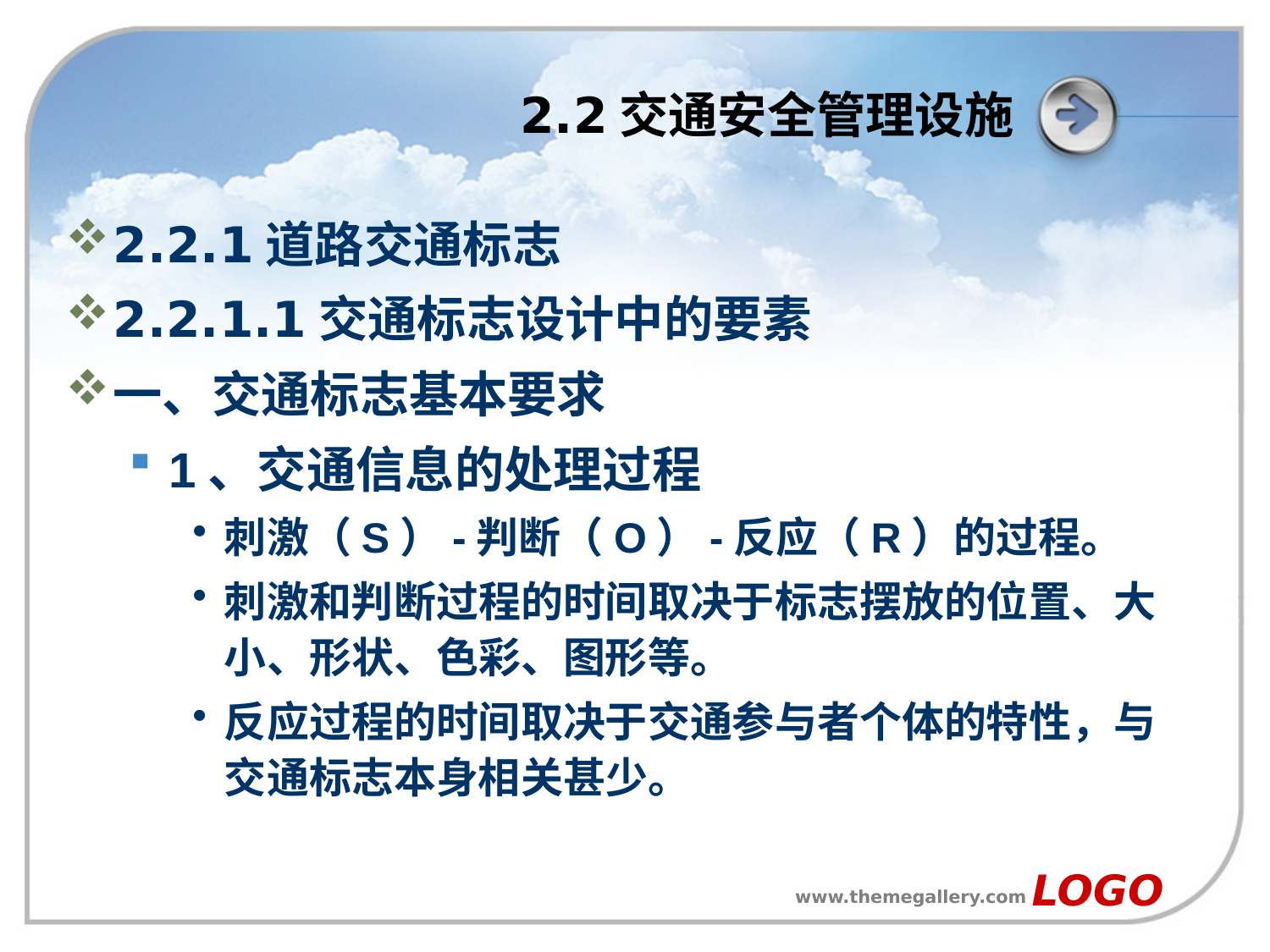

# 2.2交通安全管理设施
2.2.1道路交通标志
2.2.1.1交通标志设计中的要素
一、交通标志基本要求
1、交通信息的处理过程
刺激（S）-判断（O）-反应（R）的过程。
刺激和判断过程的时间取决于标志摆放的位置、大小、形状、色彩、图形等。
反应过程的时间取决于交通参与者个体的特性，与交通标志本身相关甚少。
LOGO
www.themegallery.com